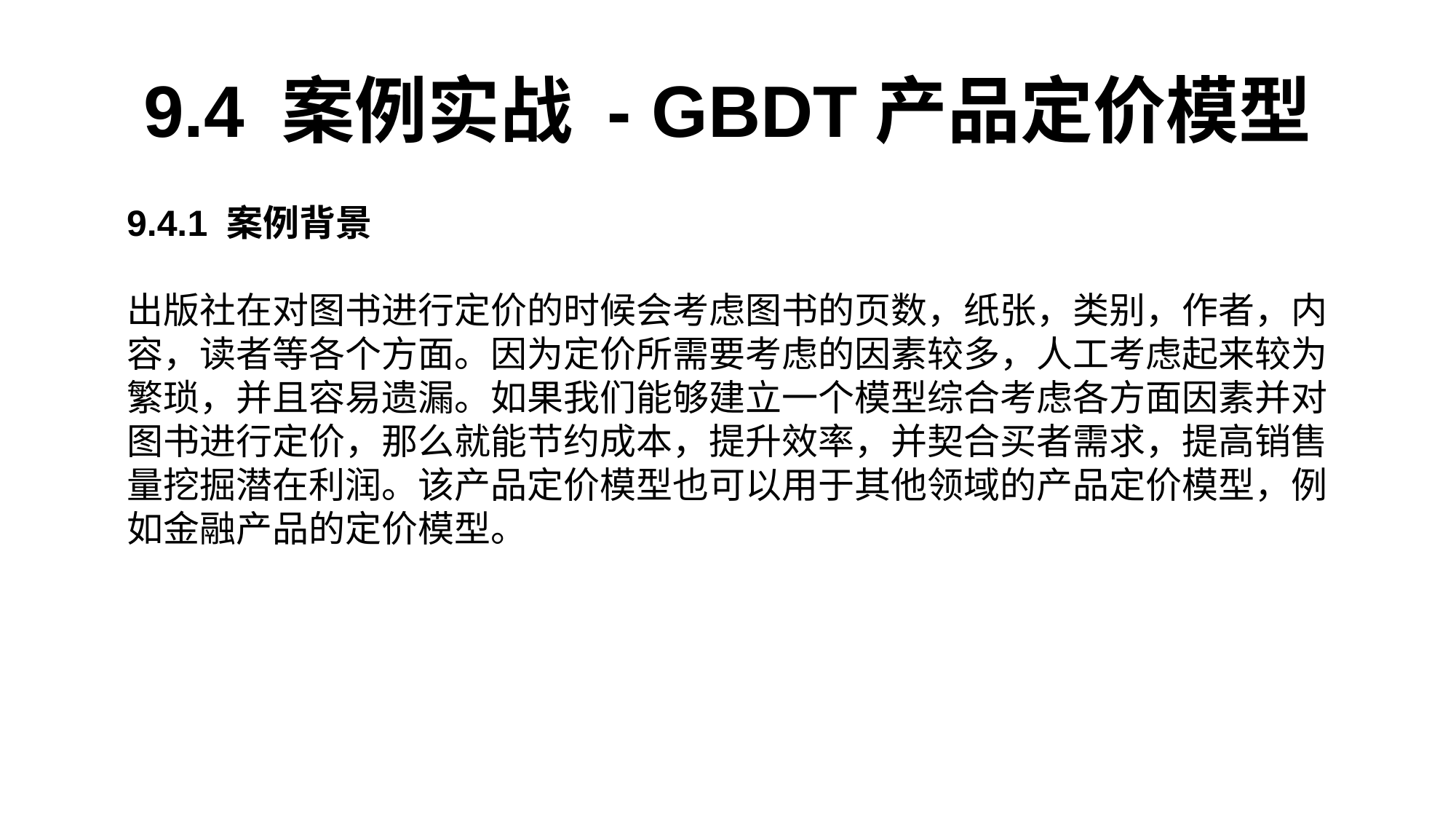

9.4 案例实战 - GBDT产品定价模型
9.4.1 案例背景

出版社在对图书进行定价的时候会考虑图书的页数，纸张，类别，作者，内容，读者等各个方面。因为定价所需要考虑的因素较多，人工考虑起来较为繁琐，并且容易遗漏。如果我们能够建立一个模型综合考虑各方面因素并对图书进行定价，那么就能节约成本，提升效率，并契合买者需求，提高销售量挖掘潜在利润。该产品定价模型也可以用于其他领域的产品定价模型，例如金融产品的定价模型。